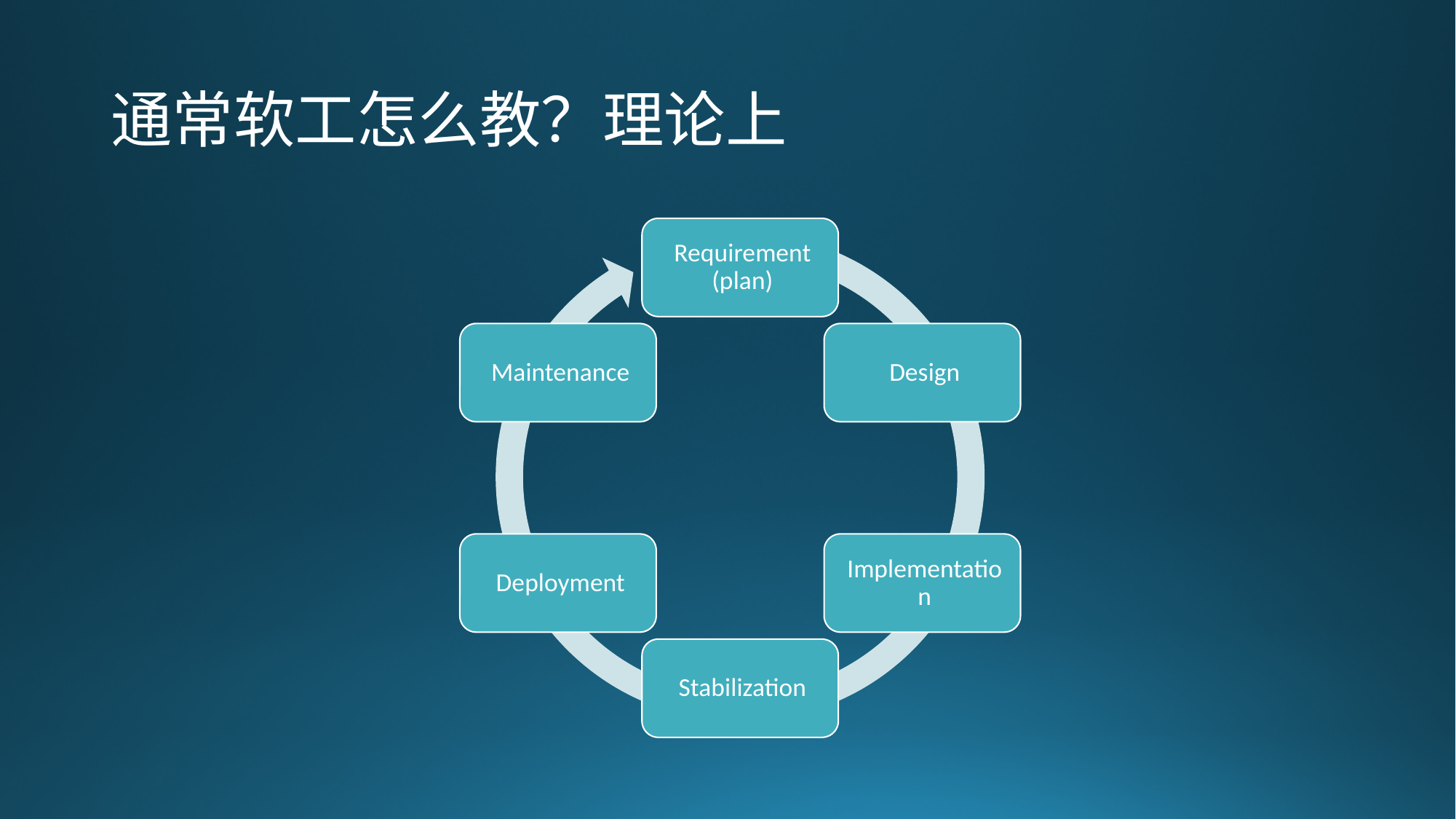

# 通常软工怎么教？理论上
Requirement (plan)
Design
Implementation
Stabilization
Deployment
Maintenance